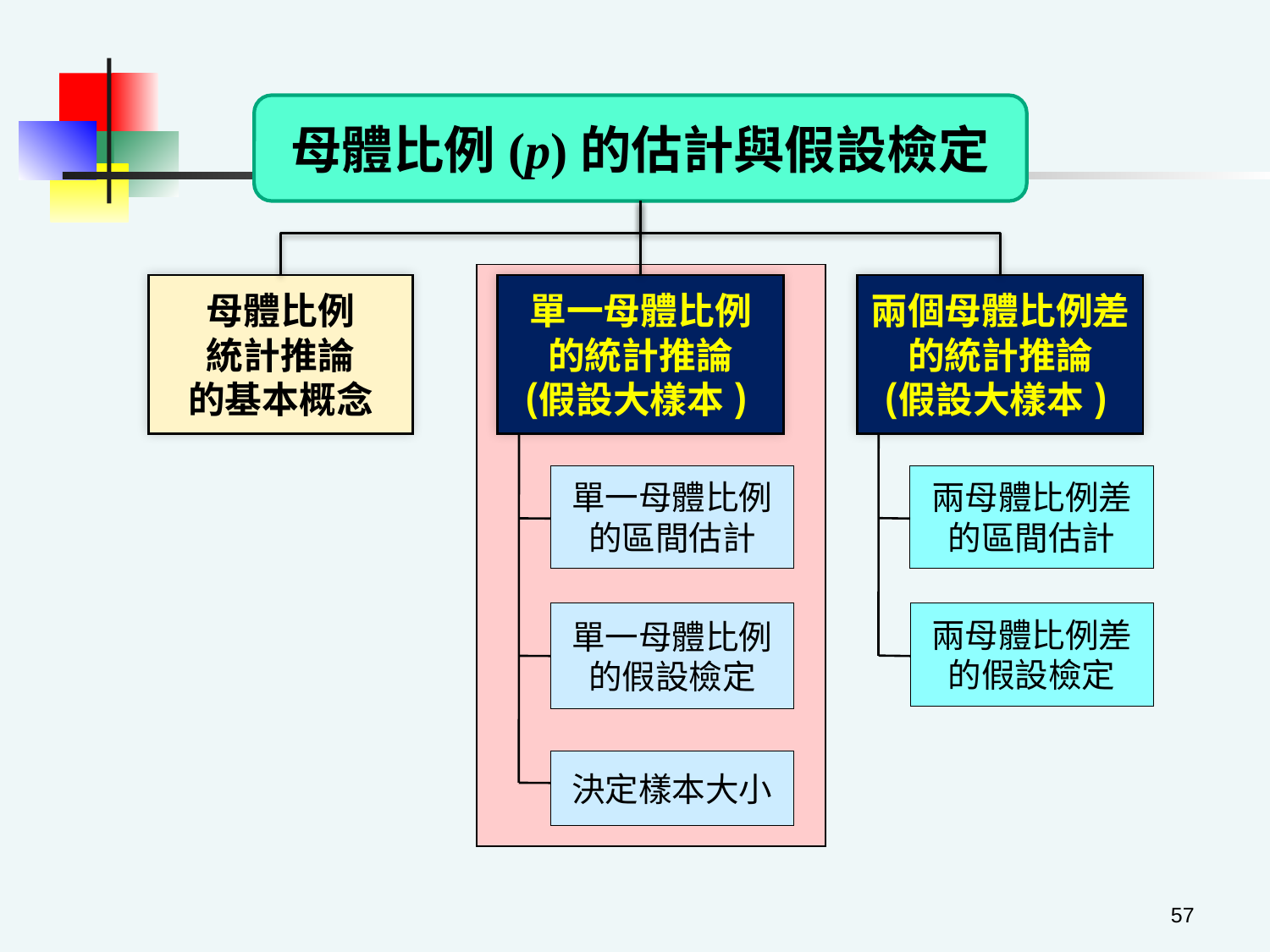

母體比例(p)的估計與假設檢定

母體比例
統計推論
的基本概念
單一母體比例
的統計推論
(假設大樣本)
兩個母體比例差
的統計推論
(假設大樣本)
單一母體比例
的區間估計
兩母體比例差
的區間估計
單一母體比例
的假設檢定
兩母體比例差
的假設檢定
決定樣本大小
57